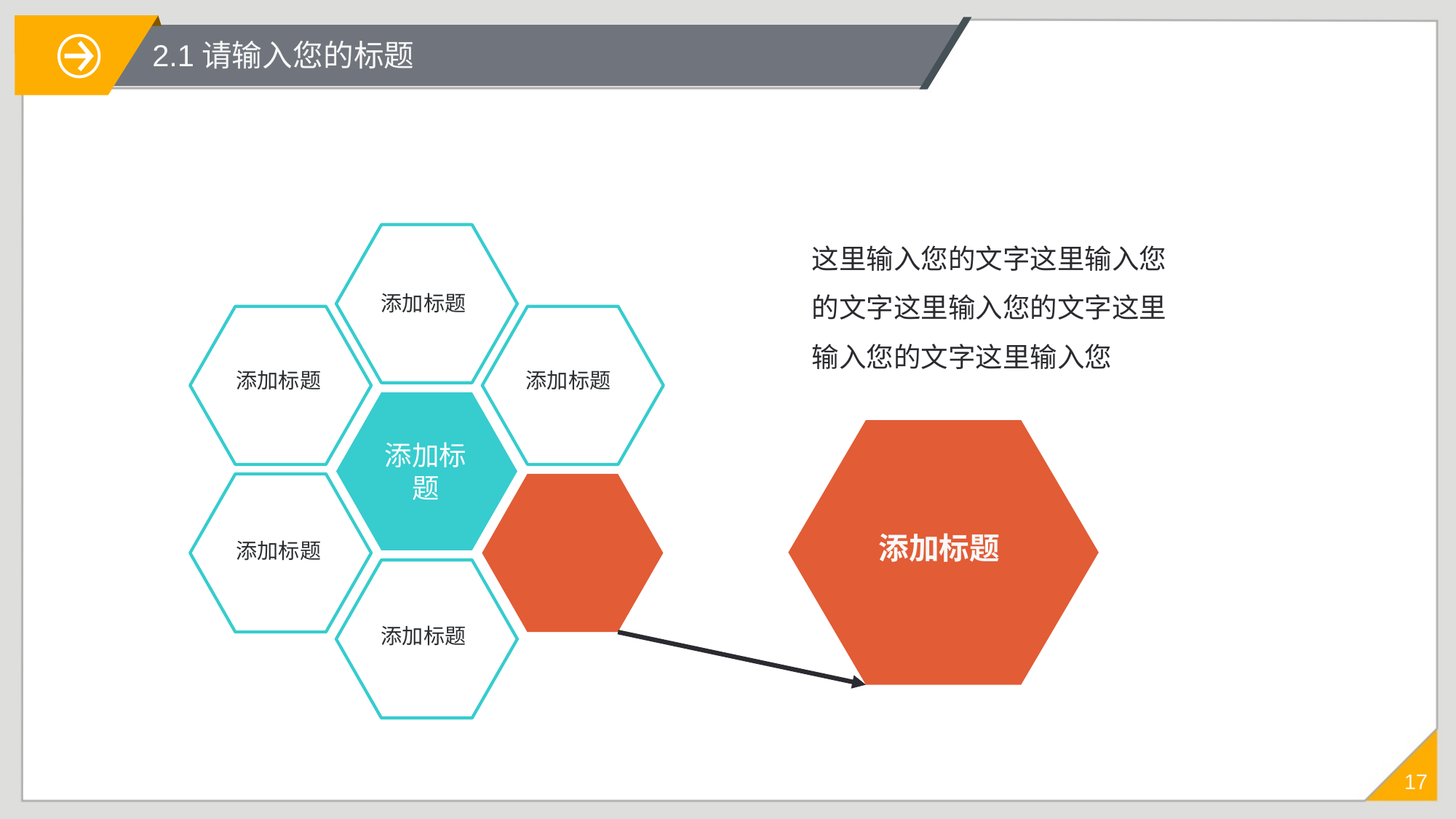

2.1请输入您的标题

这里输入您的文字这里输入您的文字这里输入您的文字这里输入您的文字这里输入您

添加标题

添加标题

添加标题

添加标题

添加标题

添加标题

添加标题